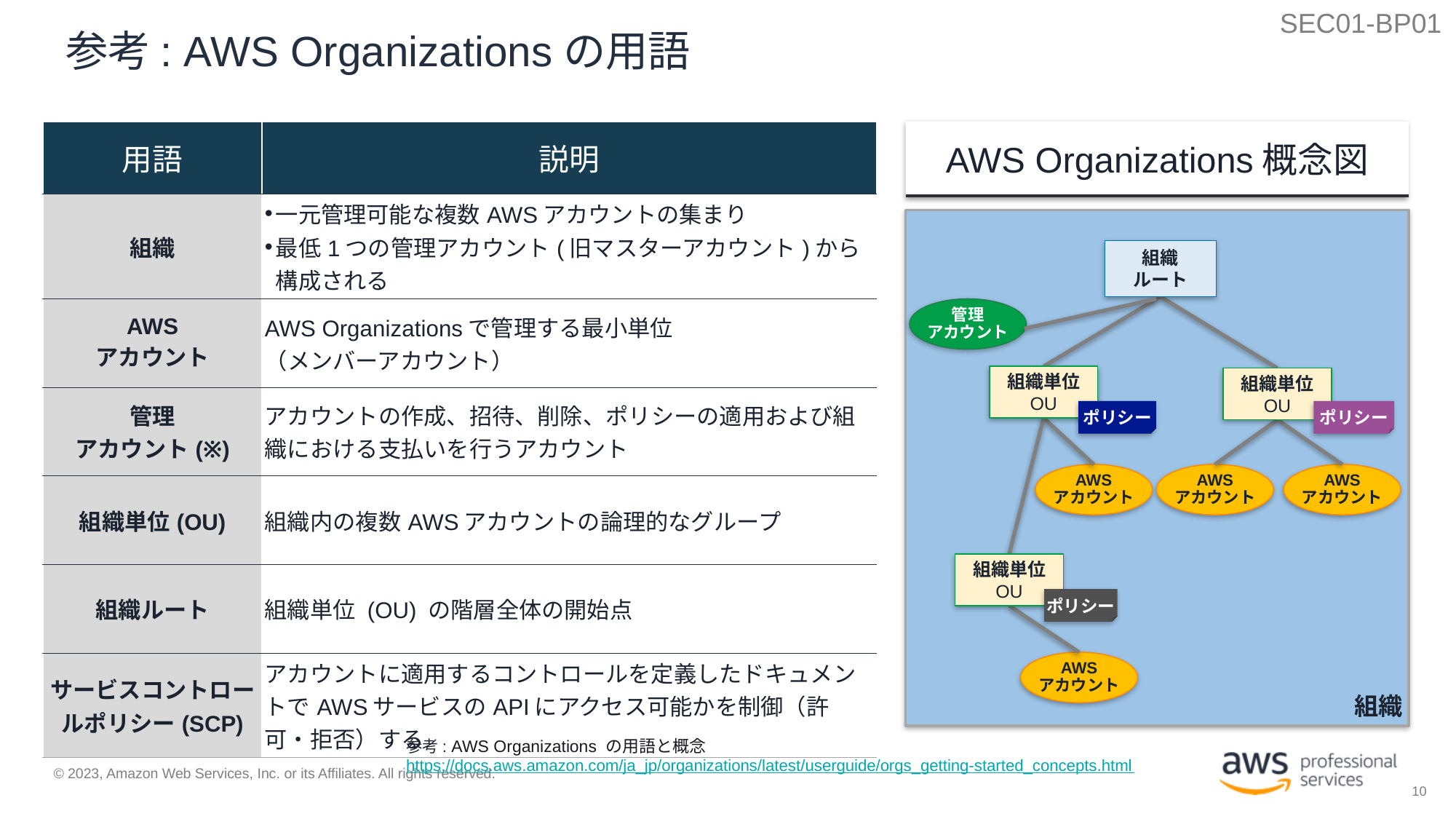

SEC01-BP01
# 参考: AWS Organizationsの用語
AWS Organizations概念図
| 用語 | 説明 |
| --- | --- |
| 組織 | 一元管理可能な複数AWSアカウントの集まり 最低1つの管理アカウント(旧マスターアカウント)から構成される |
| AWS アカウント | AWS Organizationsで管理する最小単位 （メンバーアカウント） |
| 管理 アカウント(※) | アカウントの作成、招待、削除、ポリシーの適用および組織における支払いを行うアカウント |
| 組織単位(OU) | 組織内の複数AWSアカウントの論理的なグループ |
| 組織ルート | 組織単位 (OU) の階層全体の開始点 |
| サービスコントロールポリシー(SCP) | アカウントに適用するコントロールを定義したドキュメントでAWSサービスのAPIにアクセス可能かを制御（許可・拒否）する |
組織
組織
ルート
管理
アカウント
組織単位
OU
組織単位
OU
ポリシー
ポリシー
AWS
アカウント
AWS
アカウント
AWS
アカウント
組織単位
OU
ポリシー
AWS
アカウント
参考: AWS Organizations の用語と概念
https://docs.aws.amazon.com/ja_jp/organizations/latest/userguide/orgs_getting-started_concepts.html